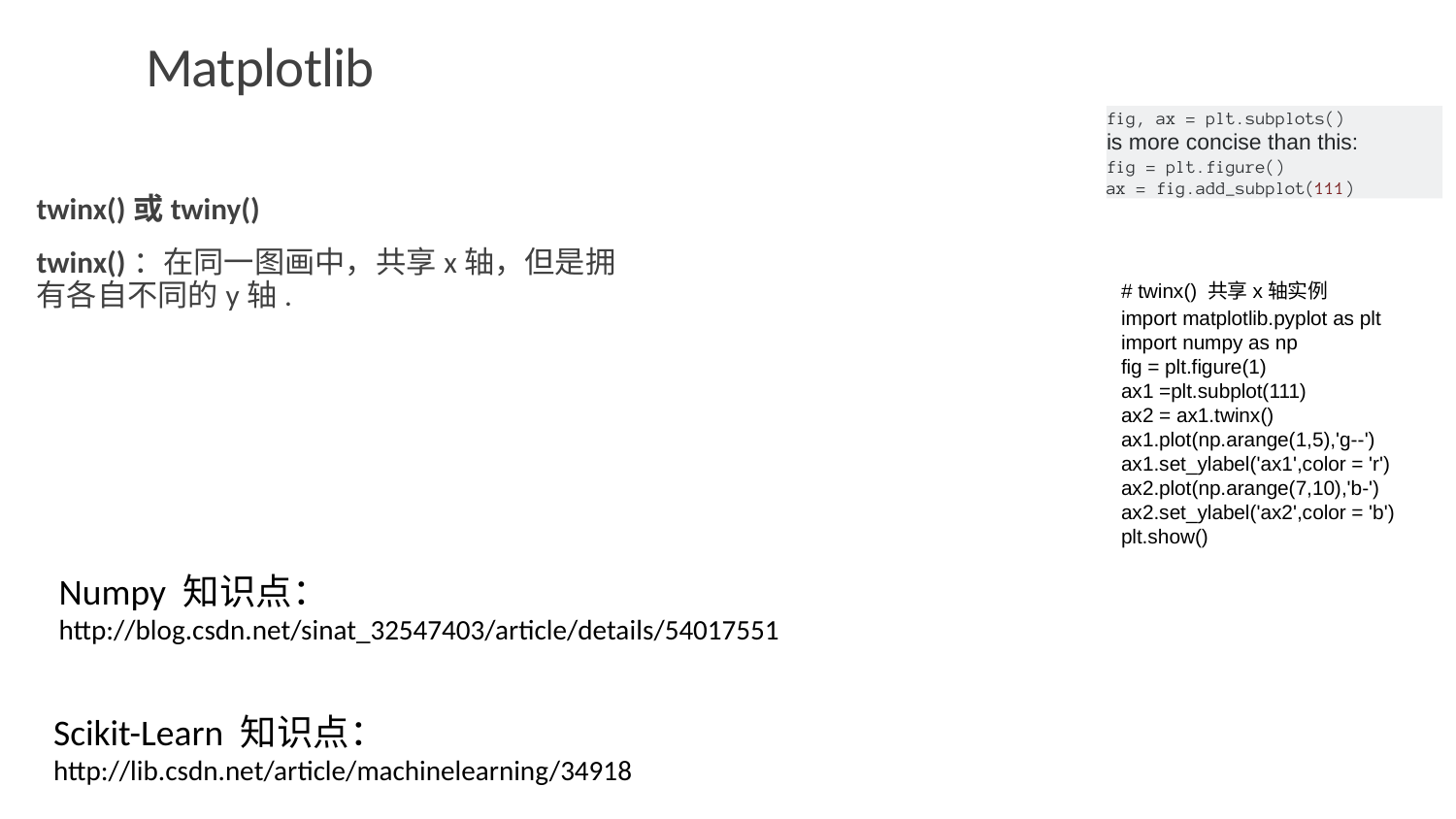

# Matplotlib
fig, ax = plt.subplots()
is more concise than this:
fig = plt.figure()
ax = fig.add_subplot(111)
﻿twinx()或twiny()
twinx()：在同一图画中，共享x轴，但是拥有各自不同的y轴.
﻿# twinx() 共享x轴实例
import matplotlib.pyplot as plt
import numpy as np
fig = plt.figure(1)
ax1 =plt.subplot(111)
ax2 = ax1.twinx()
ax1.plot(np.arange(1,5),'g--')
ax1.set_ylabel('ax1',color = 'r') ax2.plot(np.arange(7,10),'b-')
ax2.set_ylabel('ax2',color = 'b')
plt.show()
Numpy 知识点：
http://blog.csdn.net/sinat_32547403/article/details/54017551
Scikit-Learn 知识点：
http://lib.csdn.net/article/machinelearning/34918
65